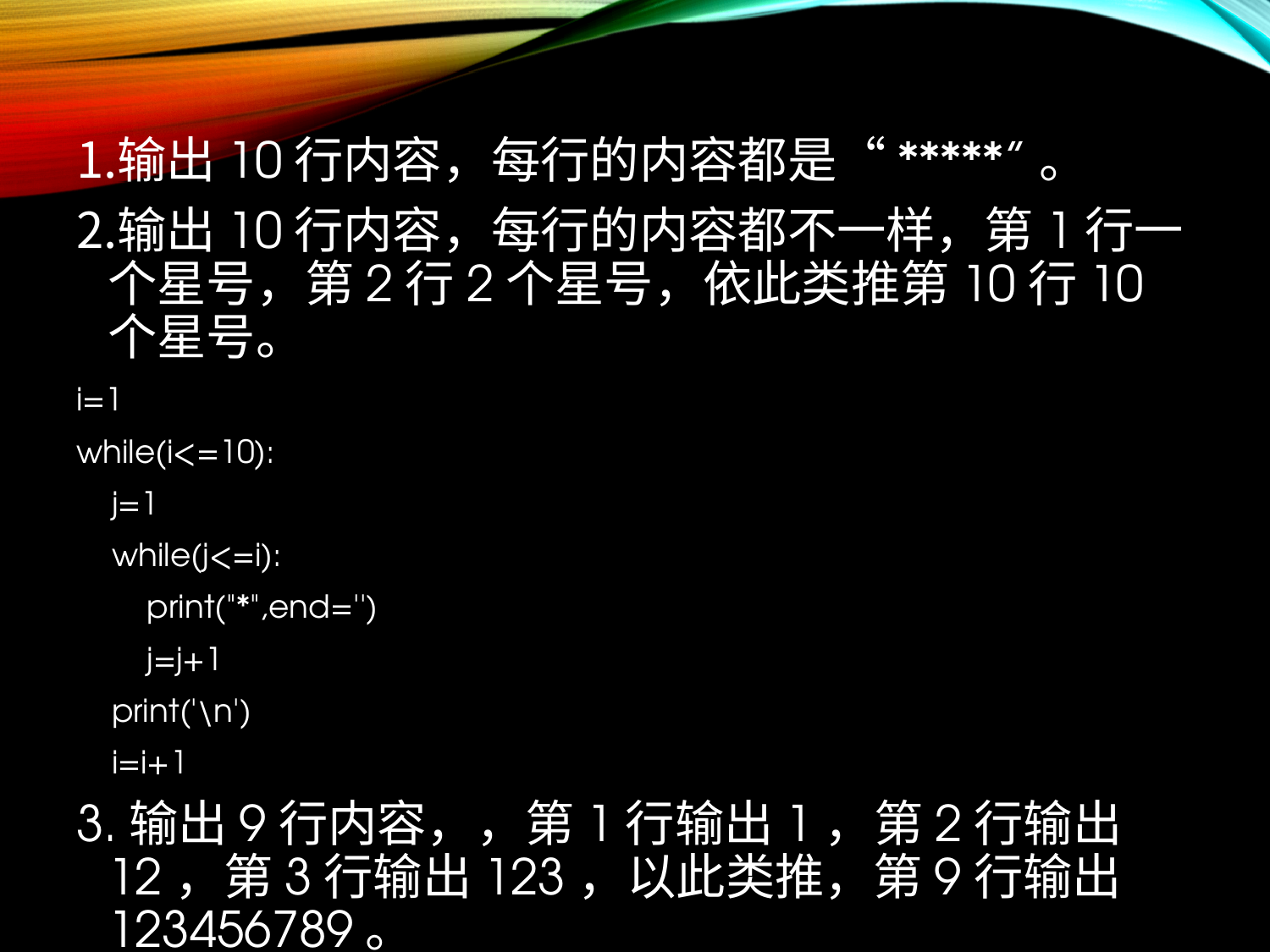

输出10行内容，每行的内容都是“*****”。
输出10行内容，每行的内容都不一样，第1行一个星号，第2行2个星号，依此类推第10行10个星号。
i=1
while(i<=10):
    j=1
    while(j<=i):
        print("*",end='')
        j=j+1
    print('\n')
    i=i+1
3.输出9行内容，，第1行输出1，第2行输出12，第3行输出123，以此类推，第9行输出123456789。